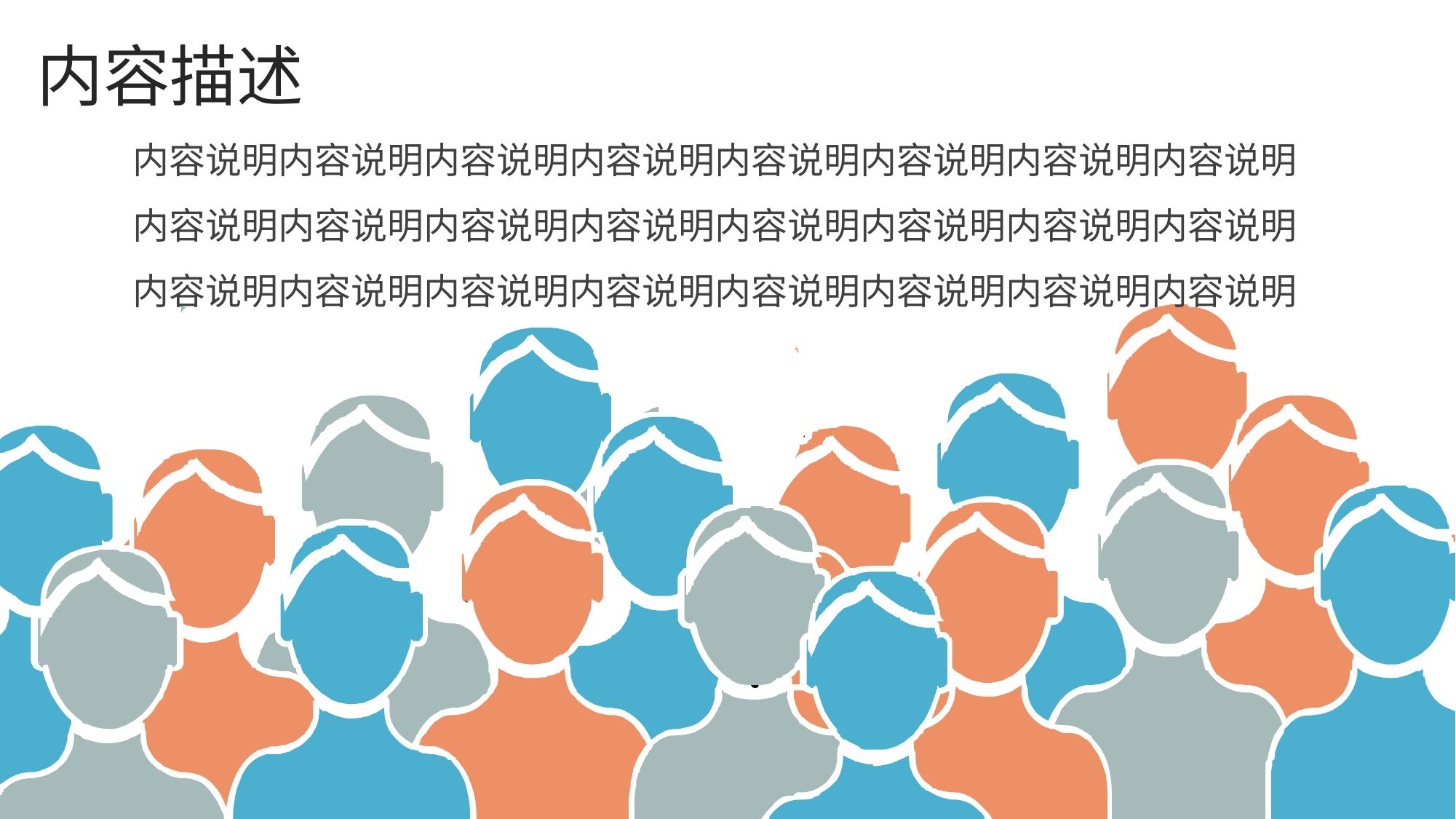

# 内容描述
内容说明内容说明内容说明内容说明内容说明内容说明内容说明内容说明
内容说明内容说明内容说明内容说明内容说明内容说明内容说明内容说明
内容说明内容说明内容说明内容说明内容说明内容说明内容说明内容说明